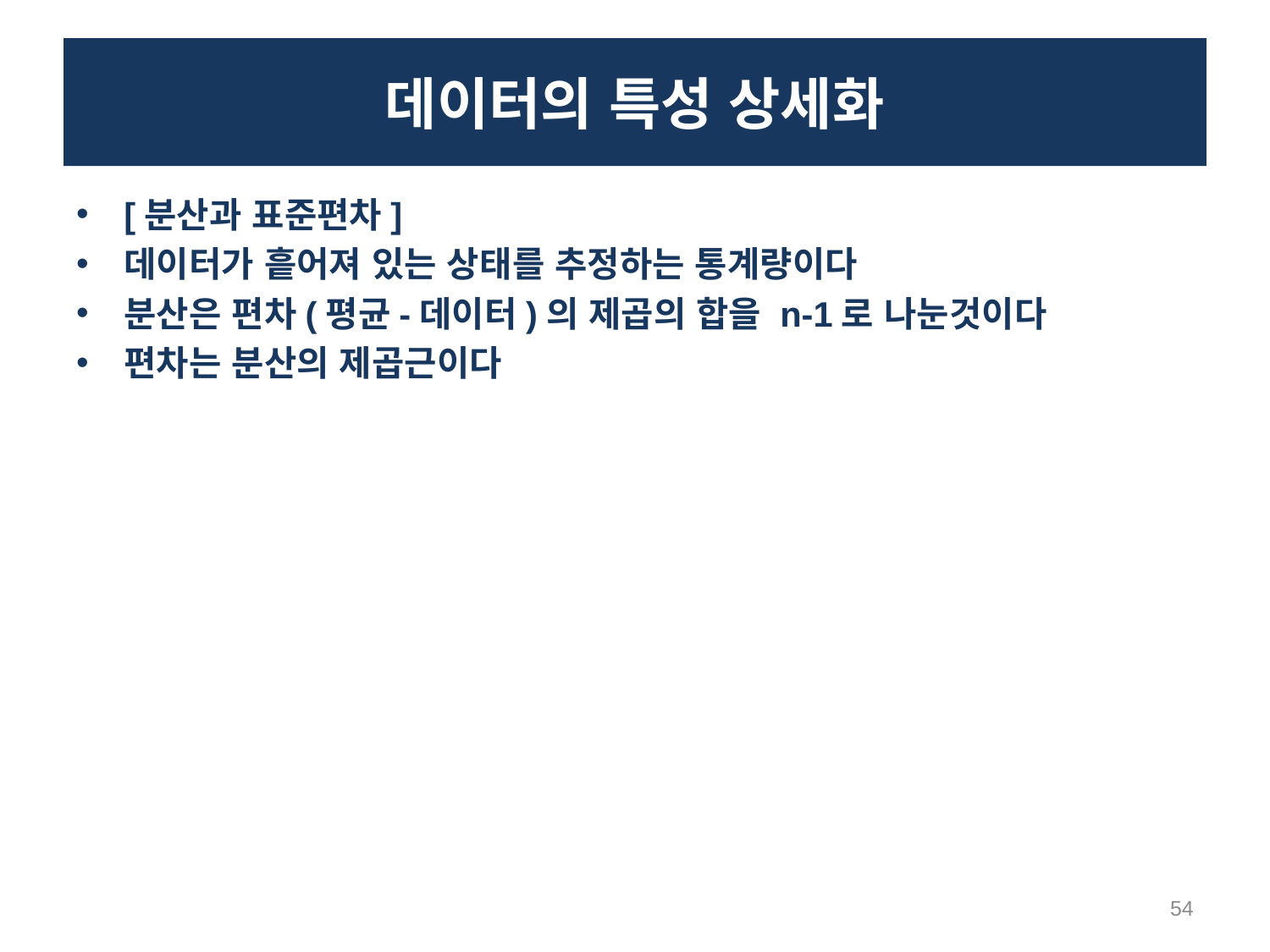

# 데이터의 특성 상세화
[분산과 표준편차]
데이터가 흩어져 있는 상태를 추정하는 통계량이다
분산은 편차(평균-데이터)의 제곱의 합을 n-1로 나눈것이다
편차는 분산의 제곱근이다
54